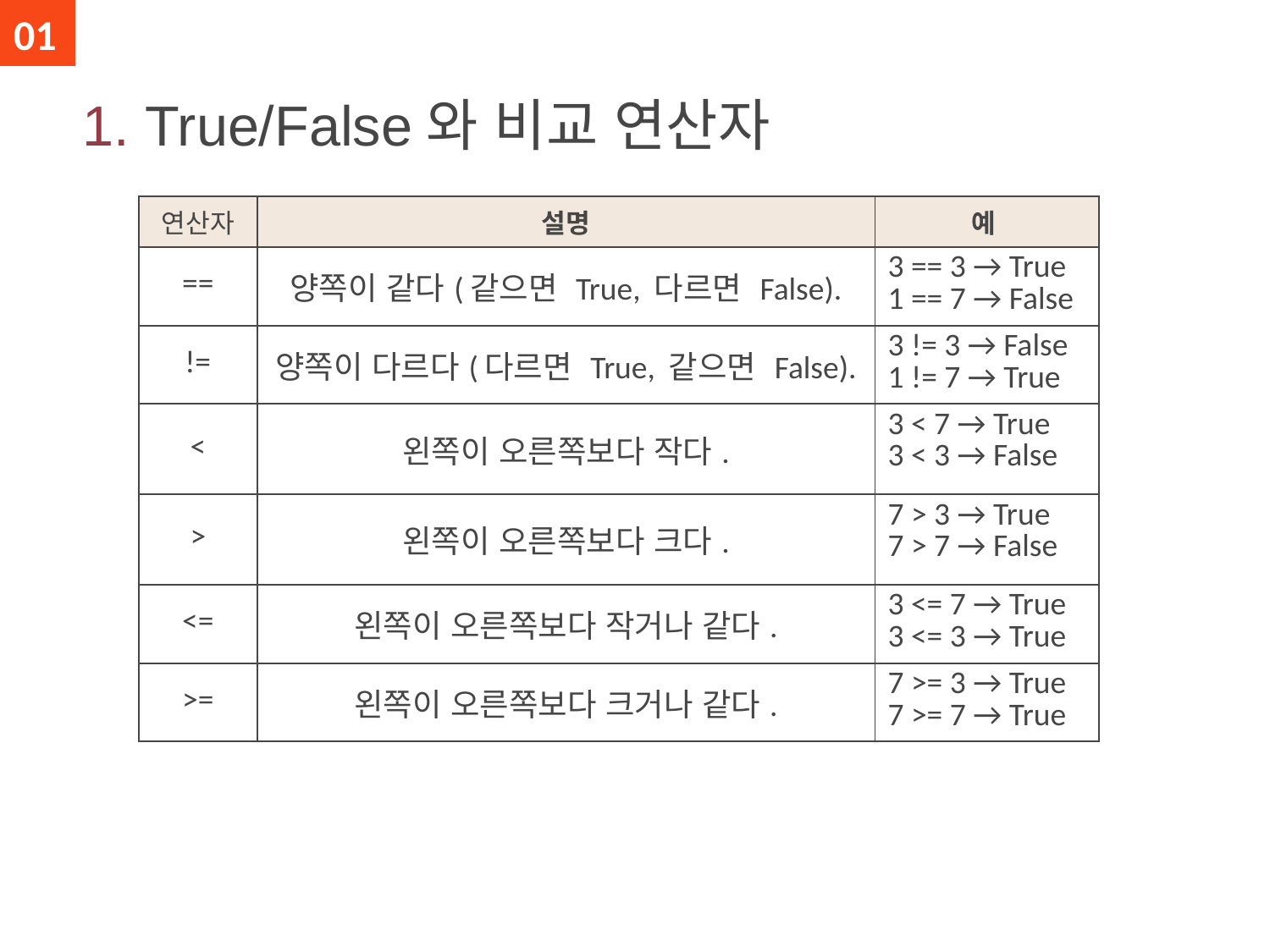

01
# 1. True/False와 비교 연산자
| 연산자 | 설명 | 예 |
| --- | --- | --- |
| == | 양쪽이 같다(같으면 True, 다르면 False). | 3 == 3 → True 1 == 7 → False |
| != | 양쪽이 다르다(다르면 True, 같으면 False). | 3 != 3 → False 1 != 7 → True |
| < | 왼쪽이 오른쪽보다 작다. | 3 < 7 → True 3 < 3 → False |
| > | 왼쪽이 오른쪽보다 크다. | 7 > 3 → True 7 > 7 → False |
| <= | 왼쪽이 오른쪽보다 작거나 같다. | 3 <= 7 → True 3 <= 3 → True |
| >= | 왼쪽이 오른쪽보다 크거나 같다. | 7 >= 3 → True 7 >= 7 → True |